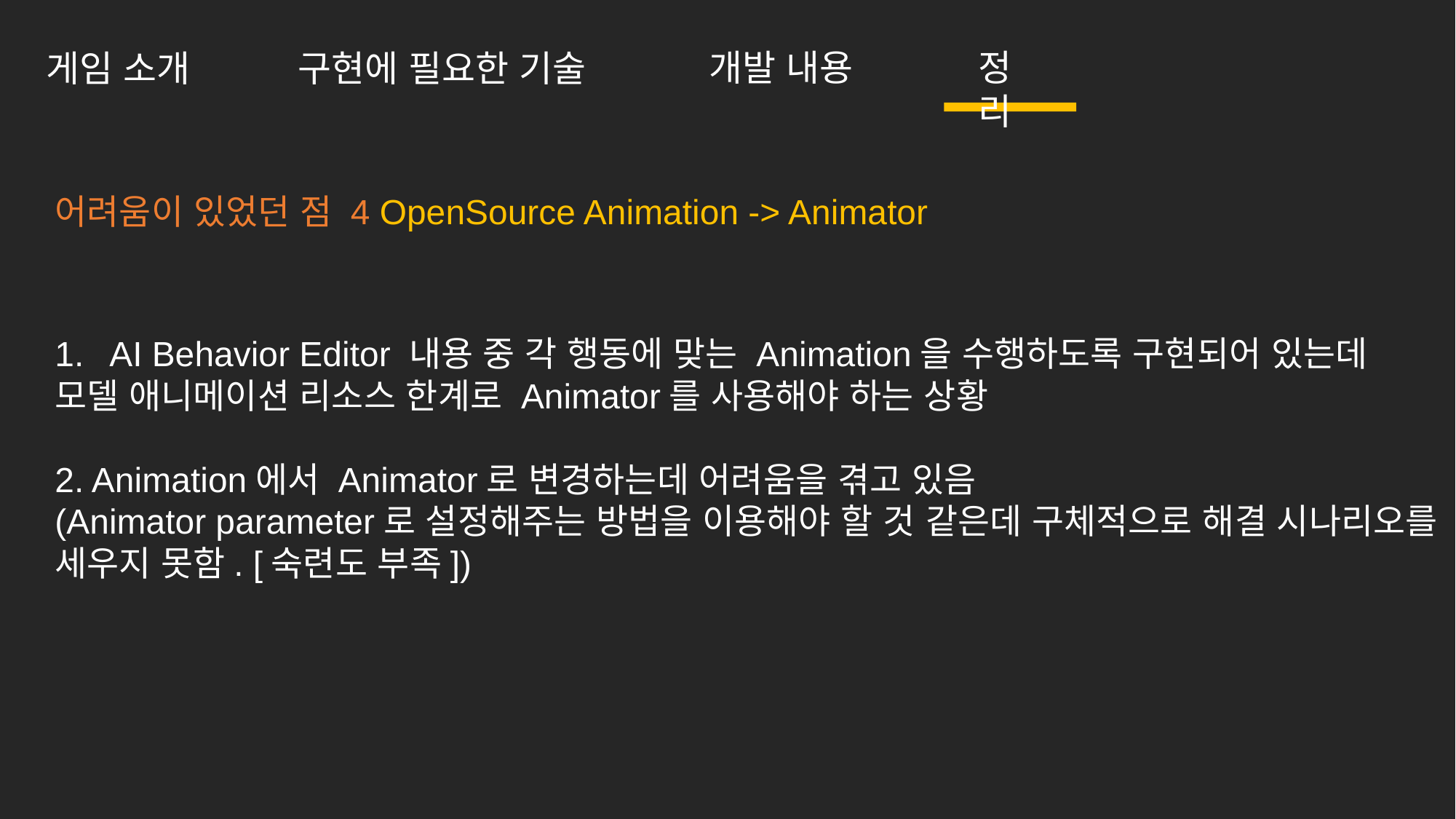

개발 내용
정리
구현에 필요한 기술
게임 소개

어려움이 있었던 점 4 OpenSource Animation -> Animator
AI Behavior Editor 내용 중 각 행동에 맞는 Animation을 수행하도록 구현되어 있는데
모델 애니메이션 리소스 한계로 Animator를 사용해야 하는 상황

2. Animation에서 Animator로 변경하는데 어려움을 겪고 있음
(Animator parameter로 설정해주는 방법을 이용해야 할 것 같은데 구체적으로 해결 시나리오를 세우지 못함. [숙련도 부족])